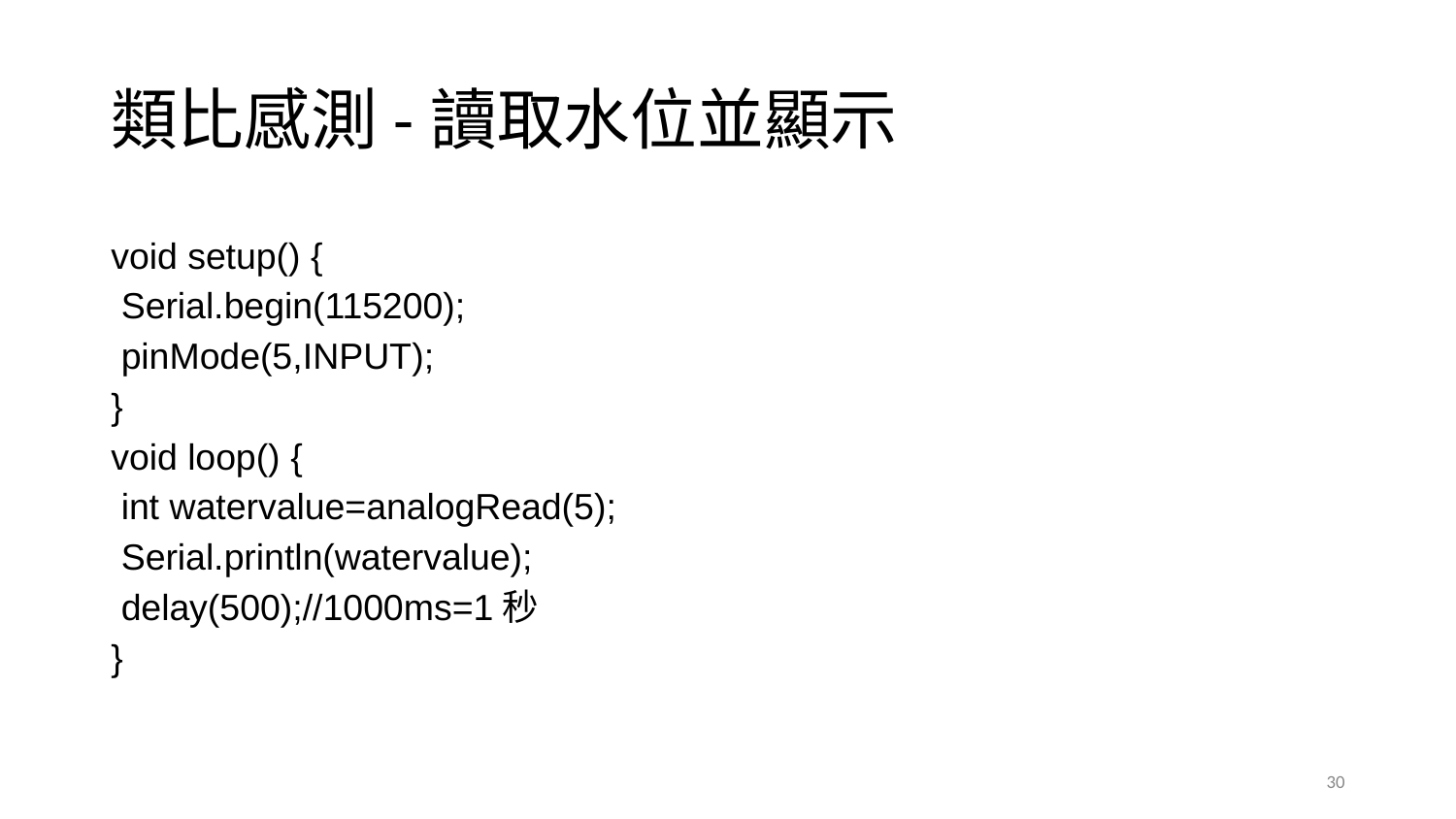

# 類比感測-讀取水位並顯示
void setup() {
 Serial.begin(115200);
 pinMode(5,INPUT);
}
void loop() {
 int watervalue=analogRead(5);
 Serial.println(watervalue);
 delay(500);//1000ms=1秒
}
30